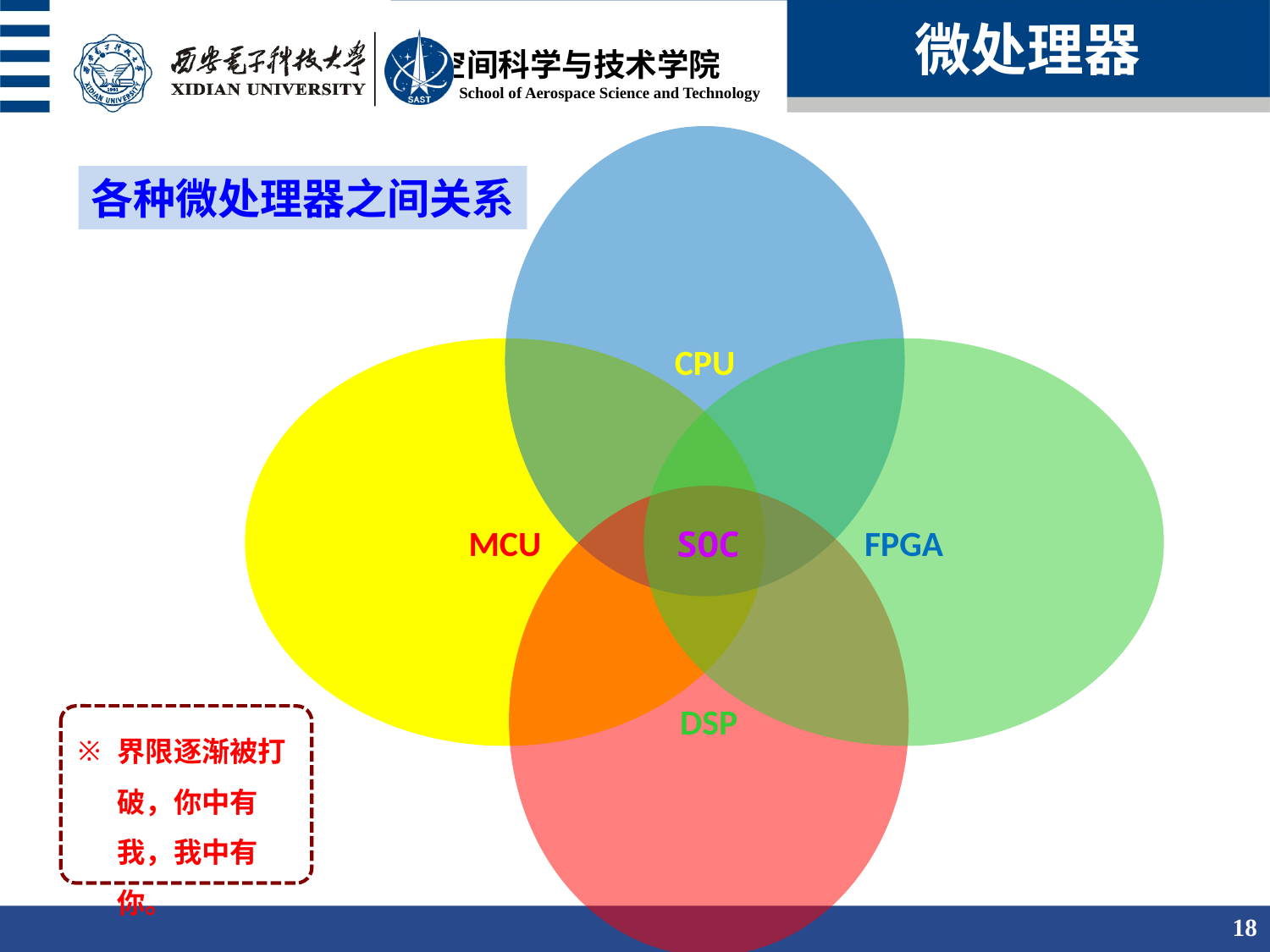

微处理器
CPU
各种微处理器之间关系
MCU
FPGA
DSP
SOC
界限逐渐被打破，你中有我，我中有你。